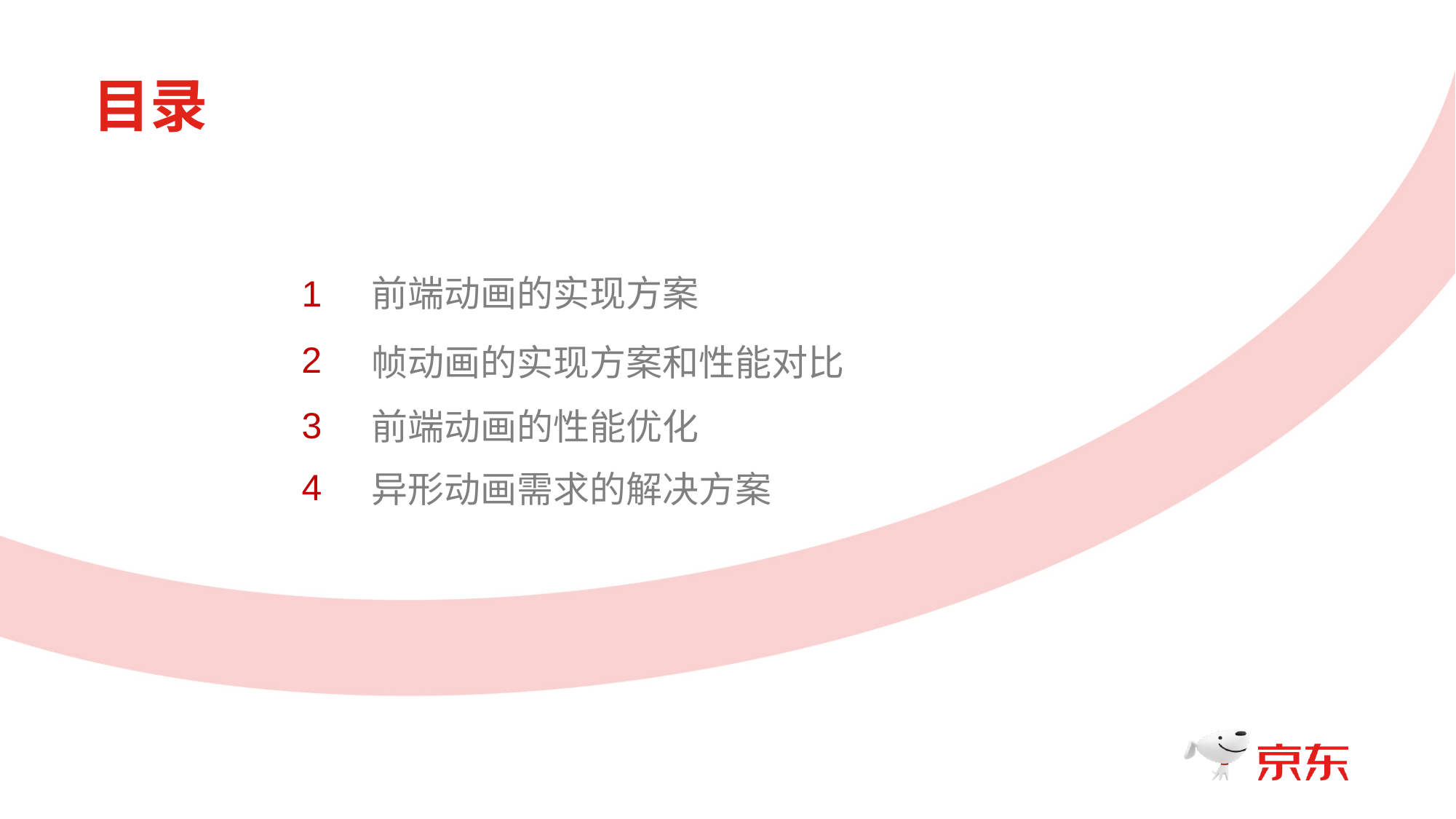

目录
1
前端动画的实现方案
2
帧动画的实现方案和性能对比
3
前端动画的性能优化
4
异形动画需求的解决方案